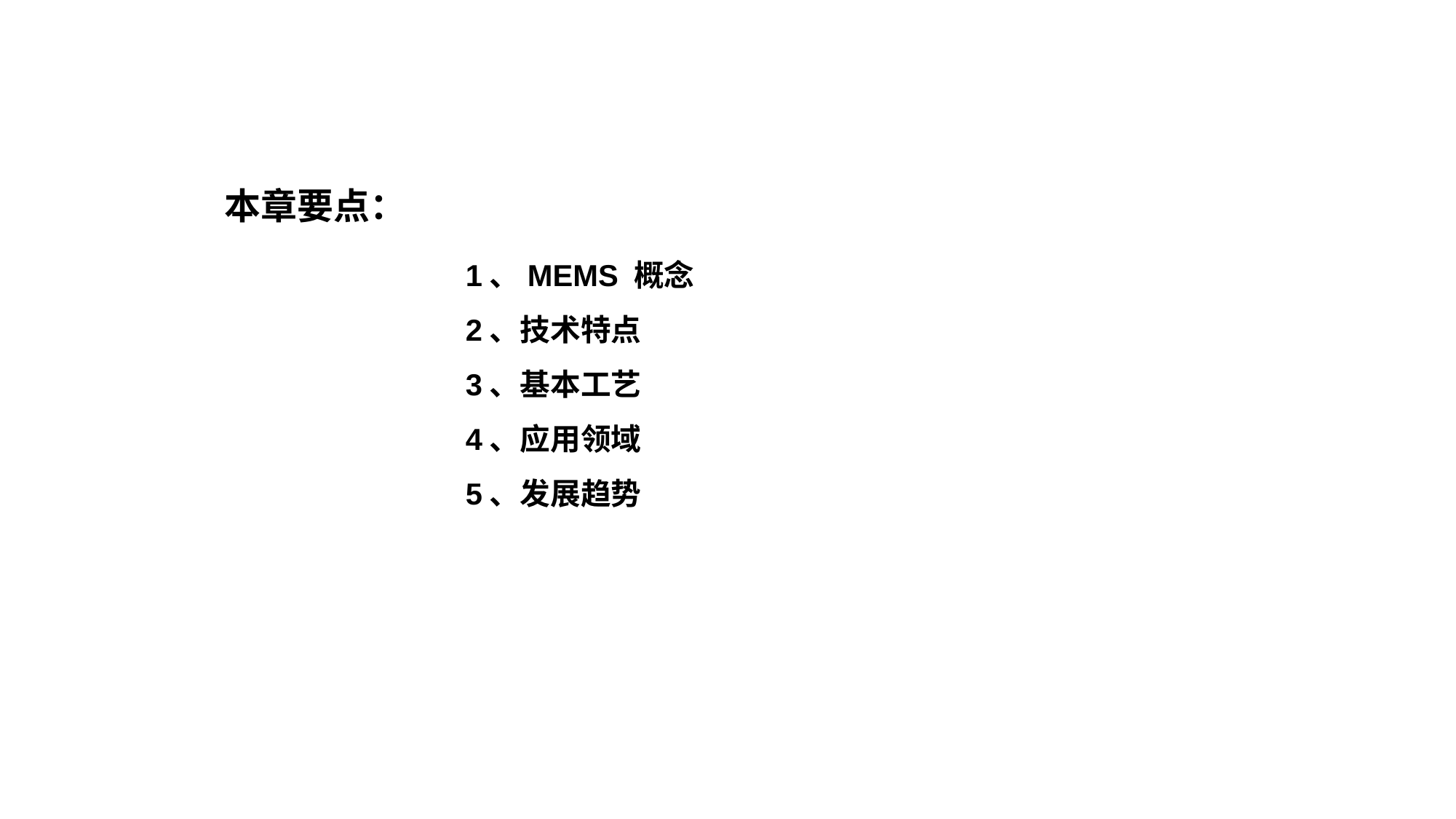

本章要点：
1、MEMS 概念
2、技术特点
3、基本工艺
4、应用领域
5、发展趋势